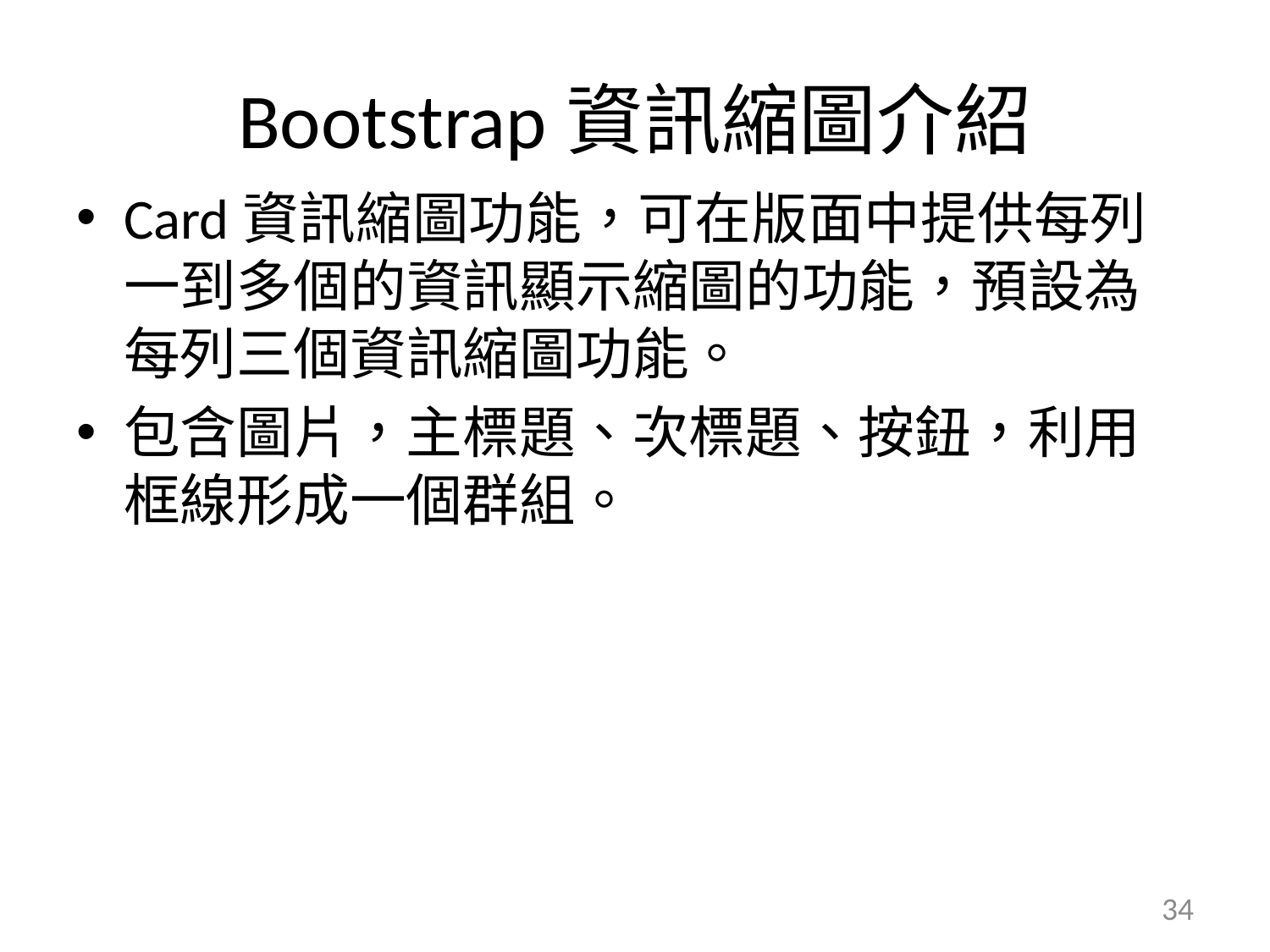

# Bootstrap資訊縮圖介紹
Card資訊縮圖功能，可在版面中提供每列一到多個的資訊顯示縮圖的功能，預設為每列三個資訊縮圖功能。
包含圖片，主標題、次標題、按鈕，利用框線形成一個群組。
34